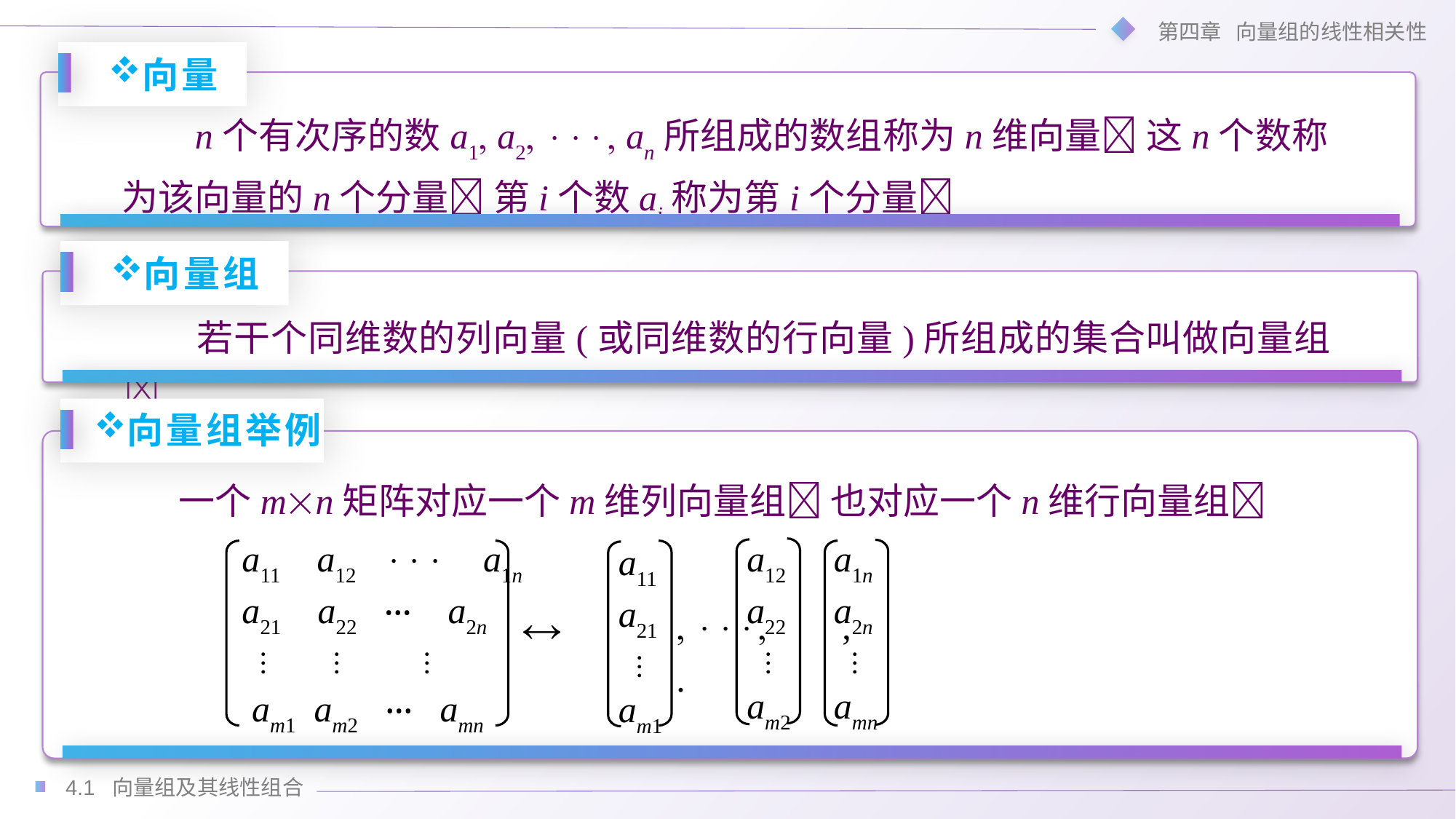

向量

n个有次序的数a1, a2, ⋅⋅⋅, an所组成的数组称为n维向量, 这n个数称为该向量的n个分量, 第i个数ai称为第i个分量.

向量组

若干个同维数的列向量(或同维数的行向量)所组成的集合叫做向量组.

向量组举例

一个m×n矩阵对应一个m维列向量组, 也对应一个n维行向量组.
a12
a22
  ⋮
am2

a1n
a2n
  ⋮
amn

a11
a21
  ⋮
am1

, ⋅⋅⋅,        ,         .
a11    a12   ⋅⋅⋅    a1n
a21    a22   ‧‧‧    a2n
  ⋮        ⋮          ⋮
 am1  am2   ‧‧‧   amn

↔